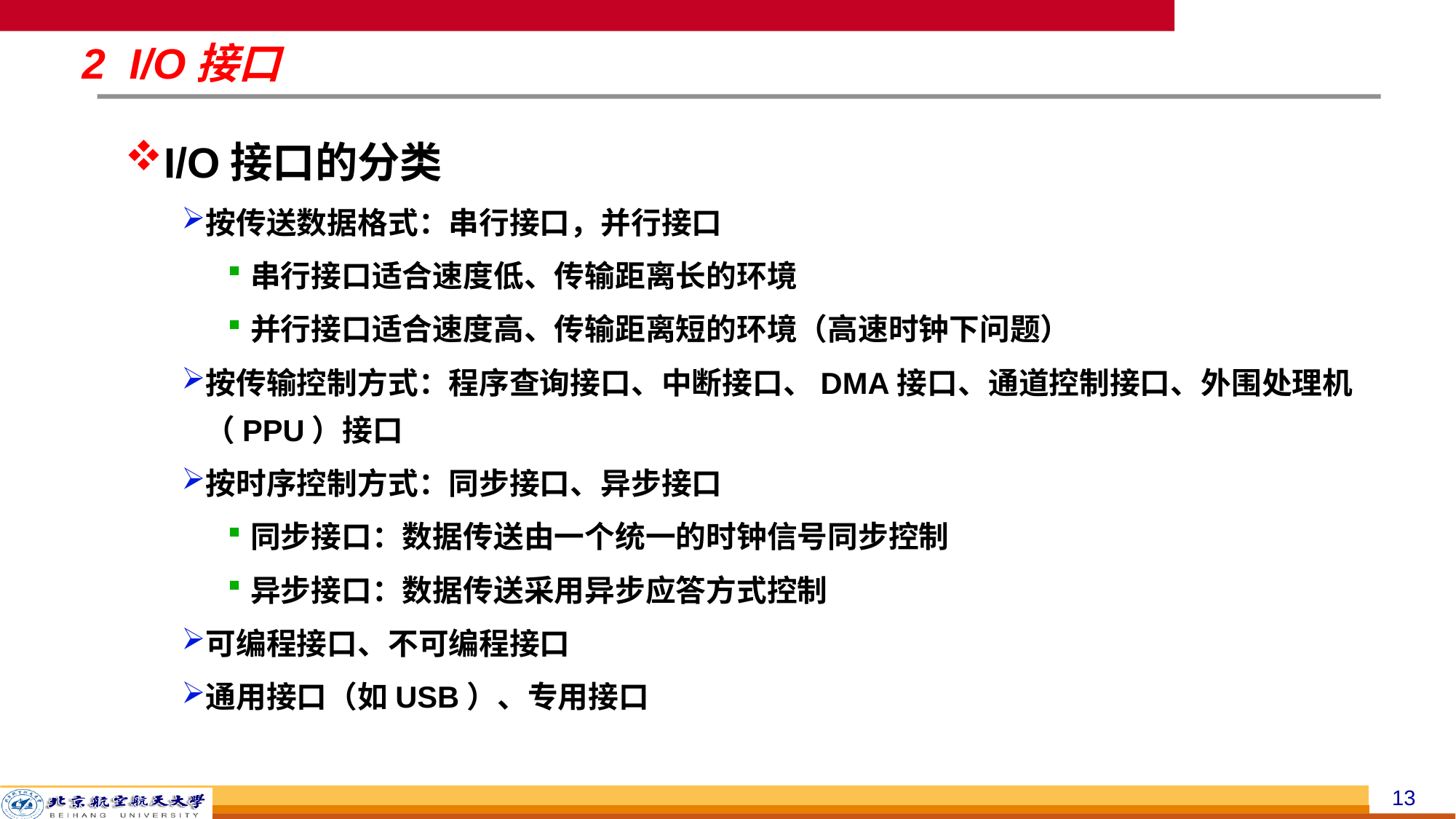

# 2  I/O接口
I/O接口的分类
按传送数据格式：串行接口，并行接口
串行接口适合速度低、传输距离长的环境
并行接口适合速度高、传输距离短的环境（高速时钟下问题）
按传输控制方式：程序查询接口、中断接口、DMA接口、通道控制接口、外围处理机（PPU）接口
按时序控制方式：同步接口、异步接口
同步接口：数据传送由一个统一的时钟信号同步控制
异步接口：数据传送采用异步应答方式控制
可编程接口、不可编程接口
通用接口（如USB）、专用接口